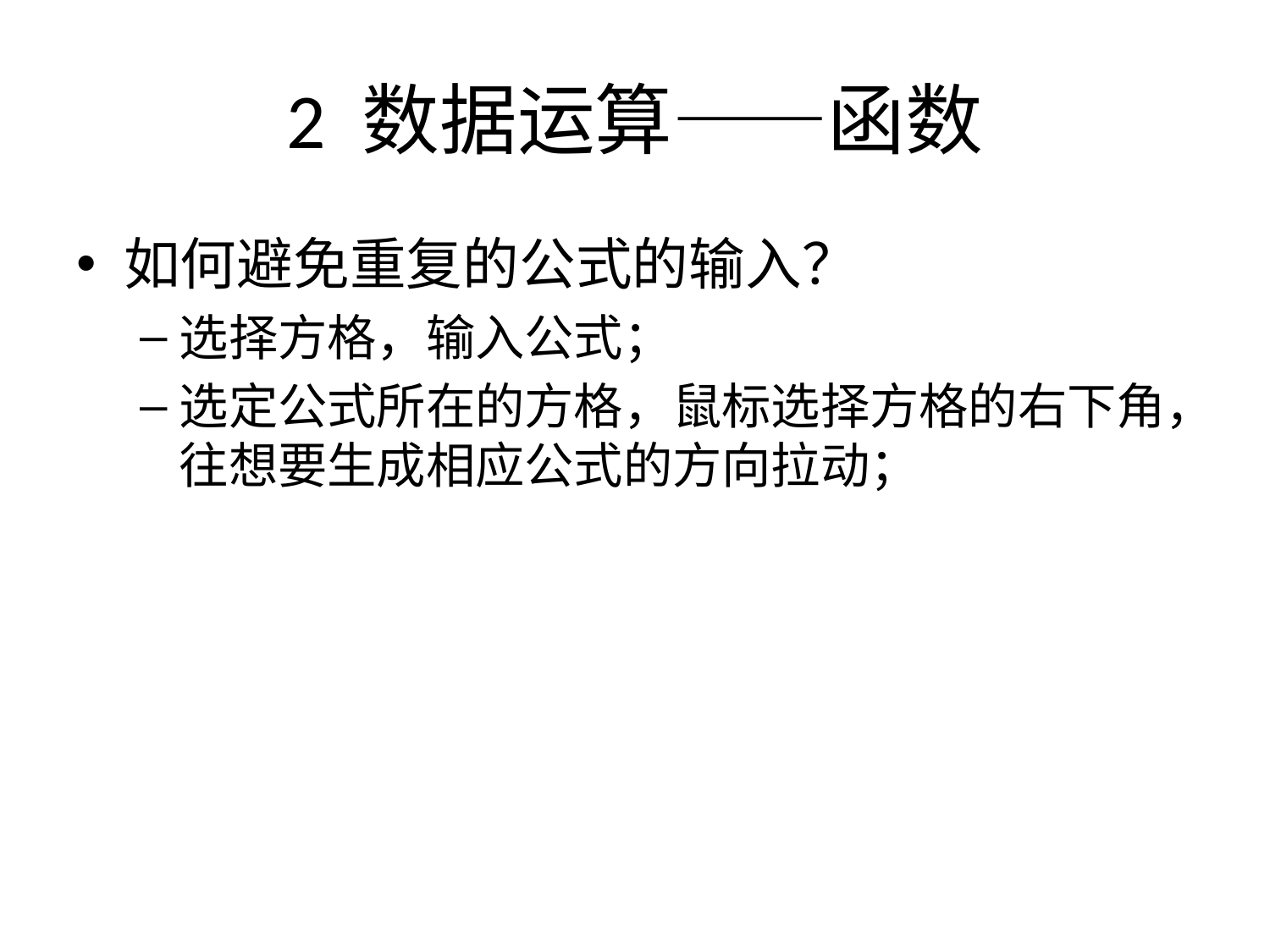

# 2 数据运算——函数
如何避免重复的公式的输入？
选择方格，输入公式；
选定公式所在的方格，鼠标选择方格的右下角，往想要生成相应公式的方向拉动；